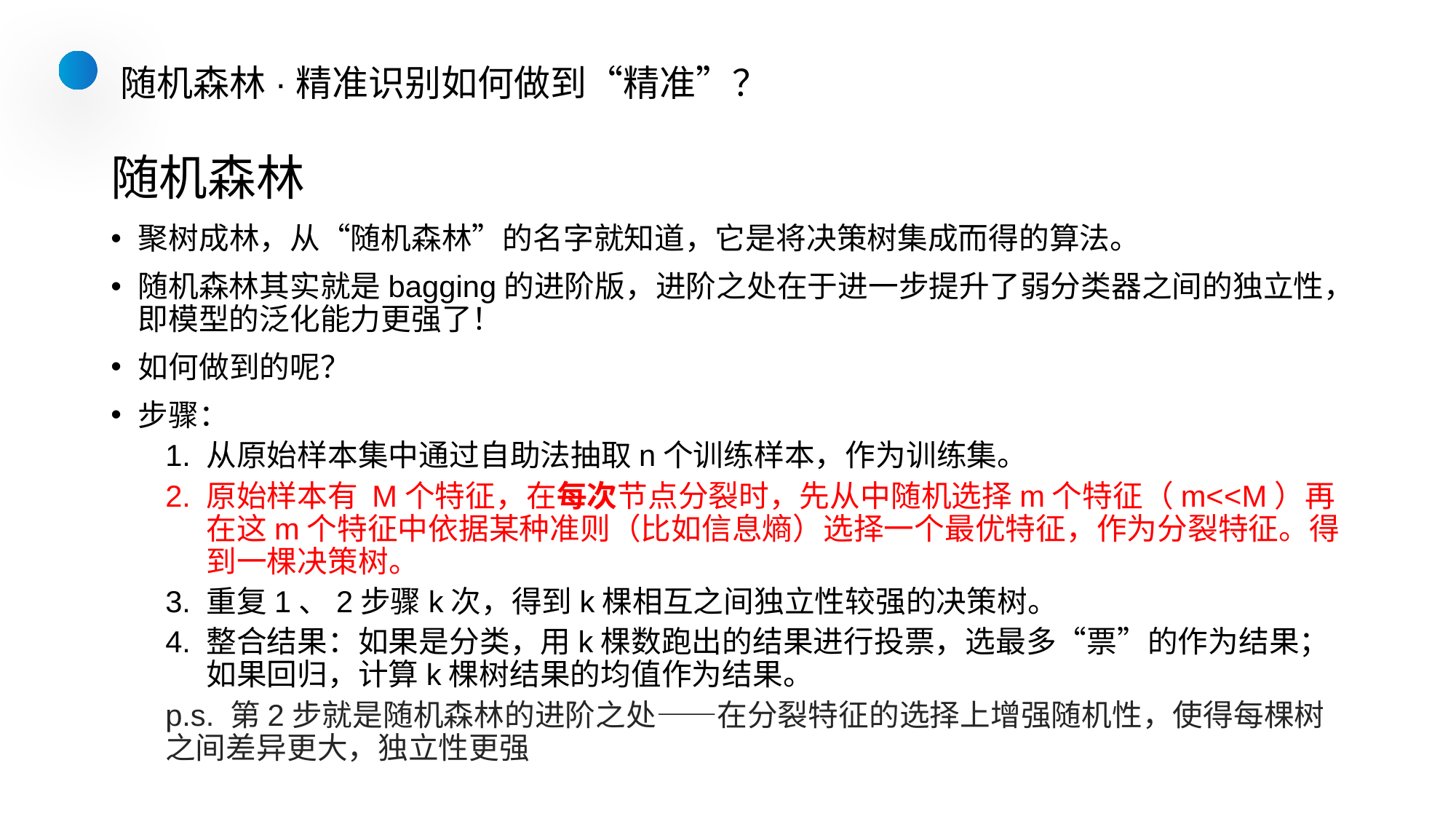

随机森林·精准识别如何做到“精准”？

# 随机森林
聚树成林，从“随机森林”的名字就知道，它是将决策树集成而得的算法。
随机森林其实就是bagging的进阶版，进阶之处在于进一步提升了弱分类器之间的独立性，即模型的泛化能力更强了！
如何做到的呢？
步骤：
从原始样本集中通过自助法抽取n个训练样本，作为训练集。
原始样本有 M个特征，在每次节点分裂时，先从中随机选择m个特征（m<<M）再在这m个特征中依据某种准则（比如信息熵）选择一个最优特征，作为分裂特征。得到一棵决策树。
重复1、2步骤k次，得到k棵相互之间独立性较强的决策树。
整合结果：如果是分类，用k棵数跑出的结果进行投票，选最多“票”的作为结果；如果回归，计算k棵树结果的均值作为结果。
p.s. 第2步就是随机森林的进阶之处——在分裂特征的选择上增强随机性，使得每棵树之间差异更大，独立性更强